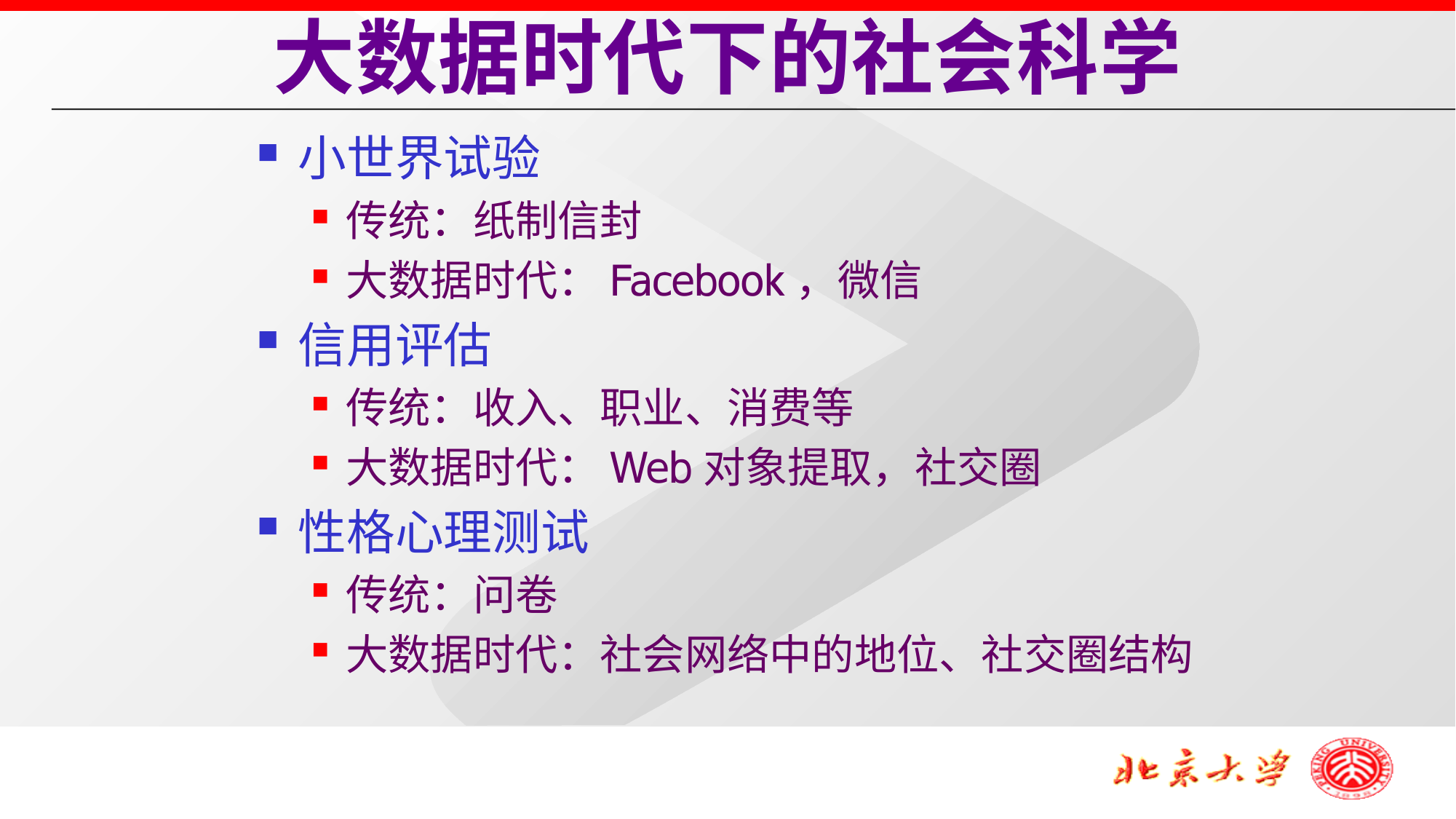

大数据时代下的社会科学
小世界试验
传统：纸制信封
大数据时代：Facebook，微信
信用评估
传统：收入、职业、消费等
大数据时代：Web对象提取，社交圈
性格心理测试
传统：问卷
大数据时代：社会网络中的地位、社交圈结构